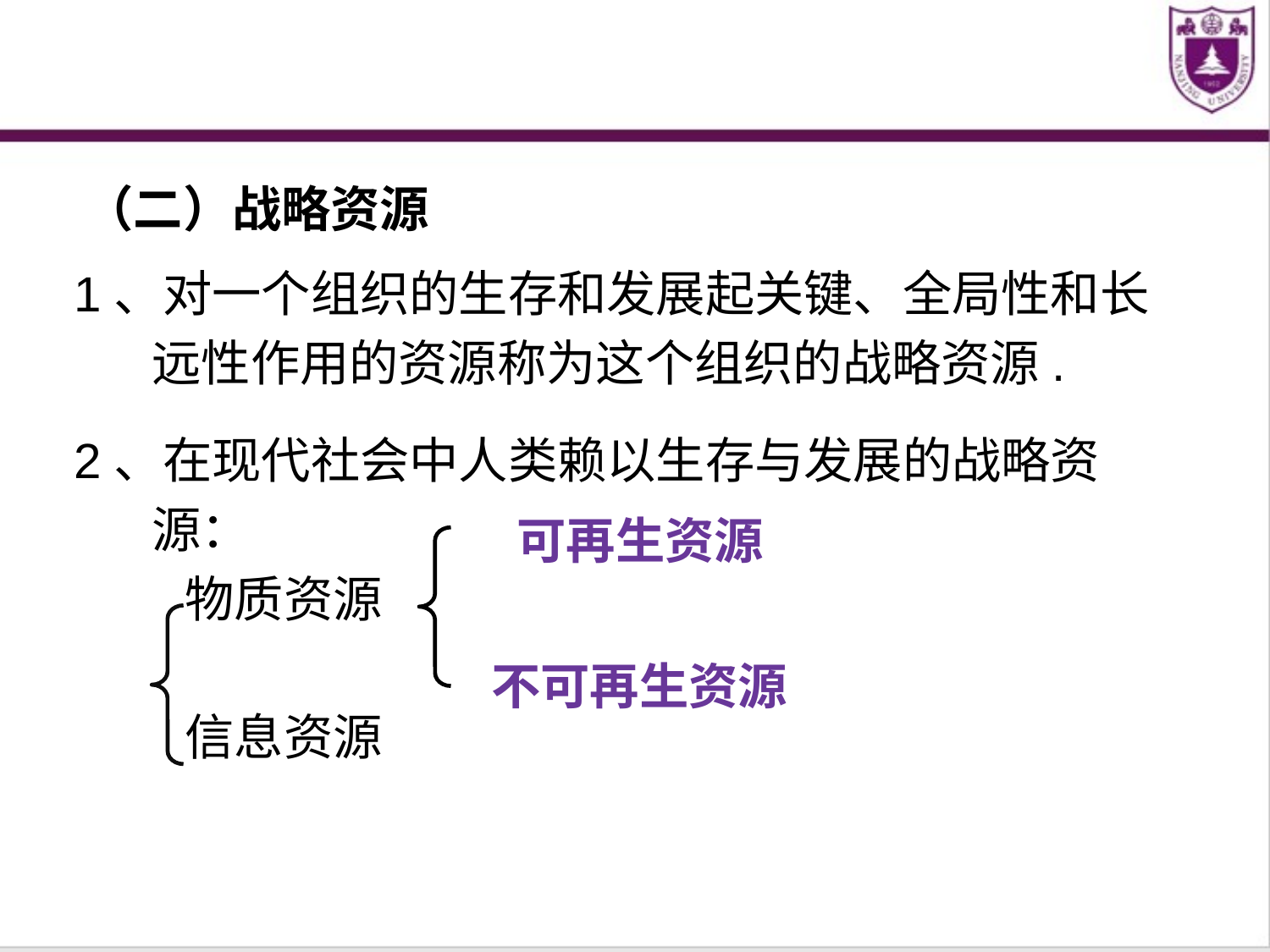

（二）战略资源
1、对一个组织的生存和发展起关键、全局性和长
      远性作用的资源称为这个组织的战略资源.
2、在现代社会中人类赖以生存与发展的战略资
      源：
         物质资源

         信息资源
可再生资源

不可再生资源